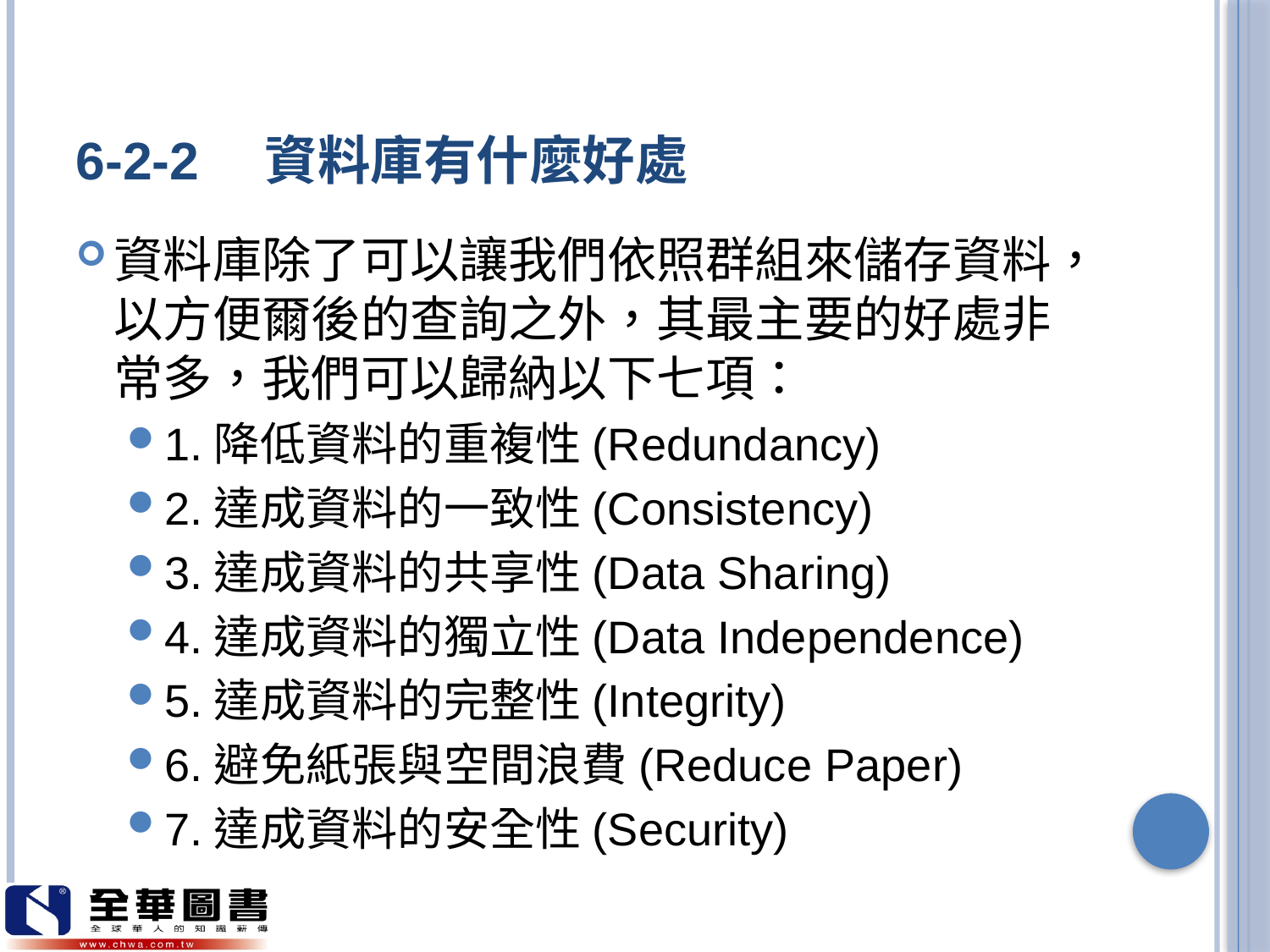

# 6-2-2　資料庫有什麼好處
資料庫除了可以讓我們依照群組來儲存資料，以方便爾後的查詢之外，其最主要的好處非常多，我們可以歸納以下七項：
1.降低資料的重複性(Redundancy)
2.達成資料的一致性(Consistency)
3.達成資料的共享性(Data Sharing)
4.達成資料的獨立性(Data Independence)
5.達成資料的完整性(Integrity)
6.避免紙張與空間浪費(Reduce Paper)
7.達成資料的安全性(Security)